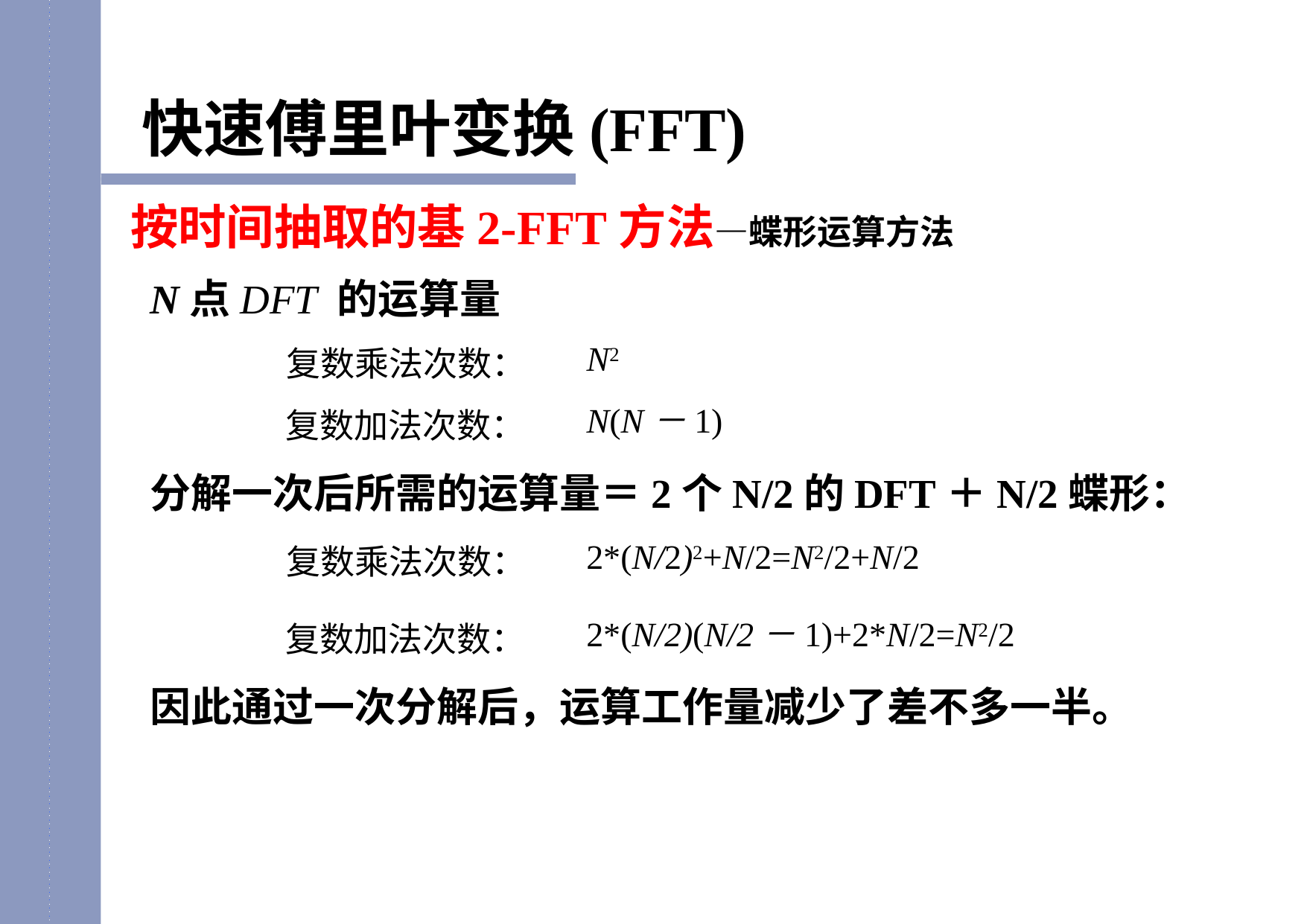

快速傅里叶变换(FFT)
按时间抽取的基2-FFT方法—蝶形运算方法
N点DFT 的运算量
N2
复数乘法次数：
N(N－1)
复数加法次数：
分解一次后所需的运算量＝2个N/2的DFT＋N/2蝶形：
2*(N/2)2+N/2=N2/2+N/2
复数乘法次数：
2*(N/2)(N/2－1)+2*N/2=N2/2
复数加法次数：
因此通过一次分解后，运算工作量减少了差不多一半。